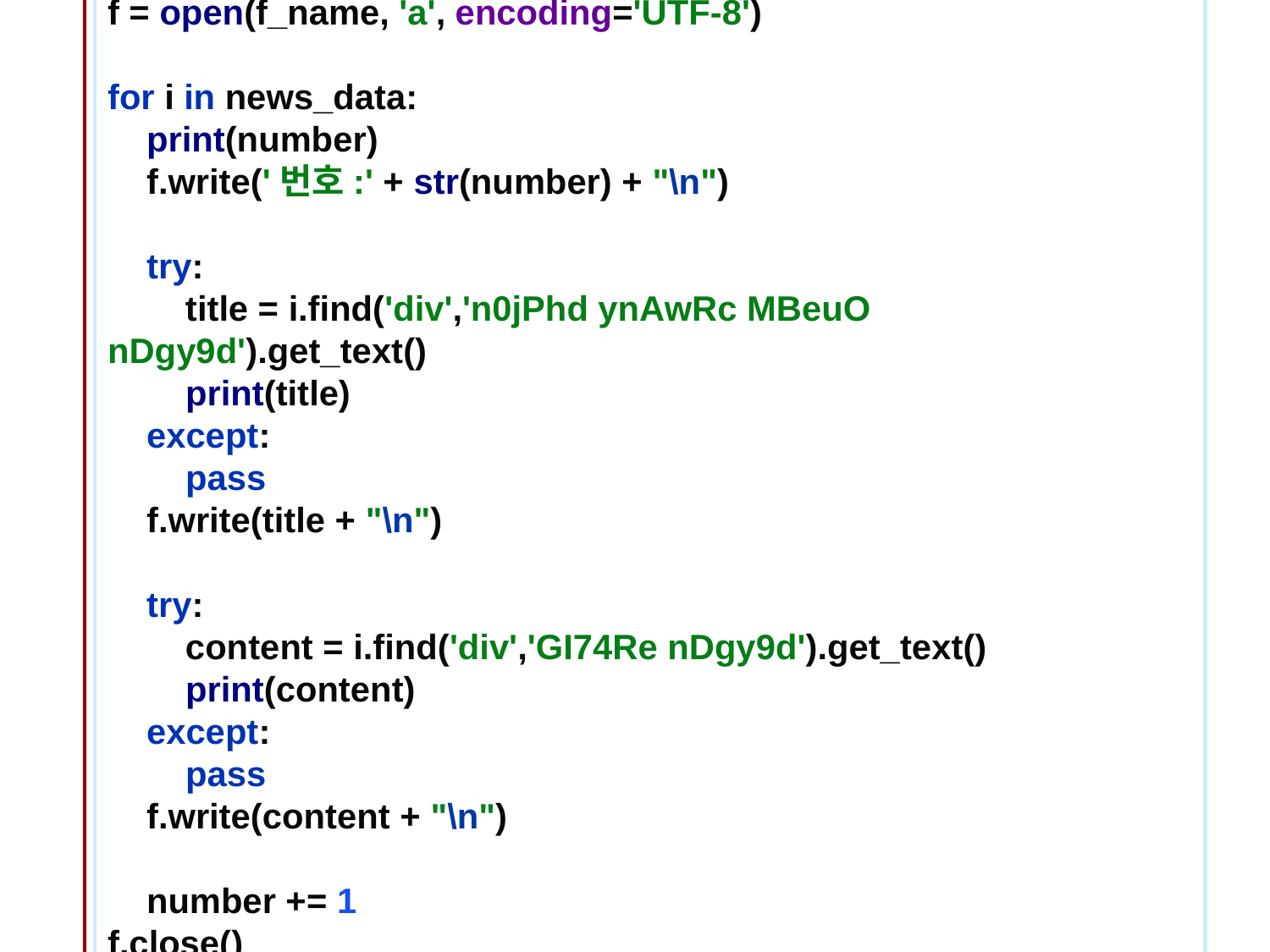

f = open(f_name, 'a', encoding='UTF-8')
for i in news_data:
    print(number)
    f.write('번호:' + str(number) + "\n")
    try:
        title = i.find('div','n0jPhd ynAwRc MBeuO nDgy9d').get_text()
        print(title)
    except:
        pass
    f.write(title + "\n")
    try:
        content = i.find('div','GI74Re nDgy9d').get_text()
        print(content)
    except:
        pass
    f.write(content + "\n")
    number += 1
f.close()